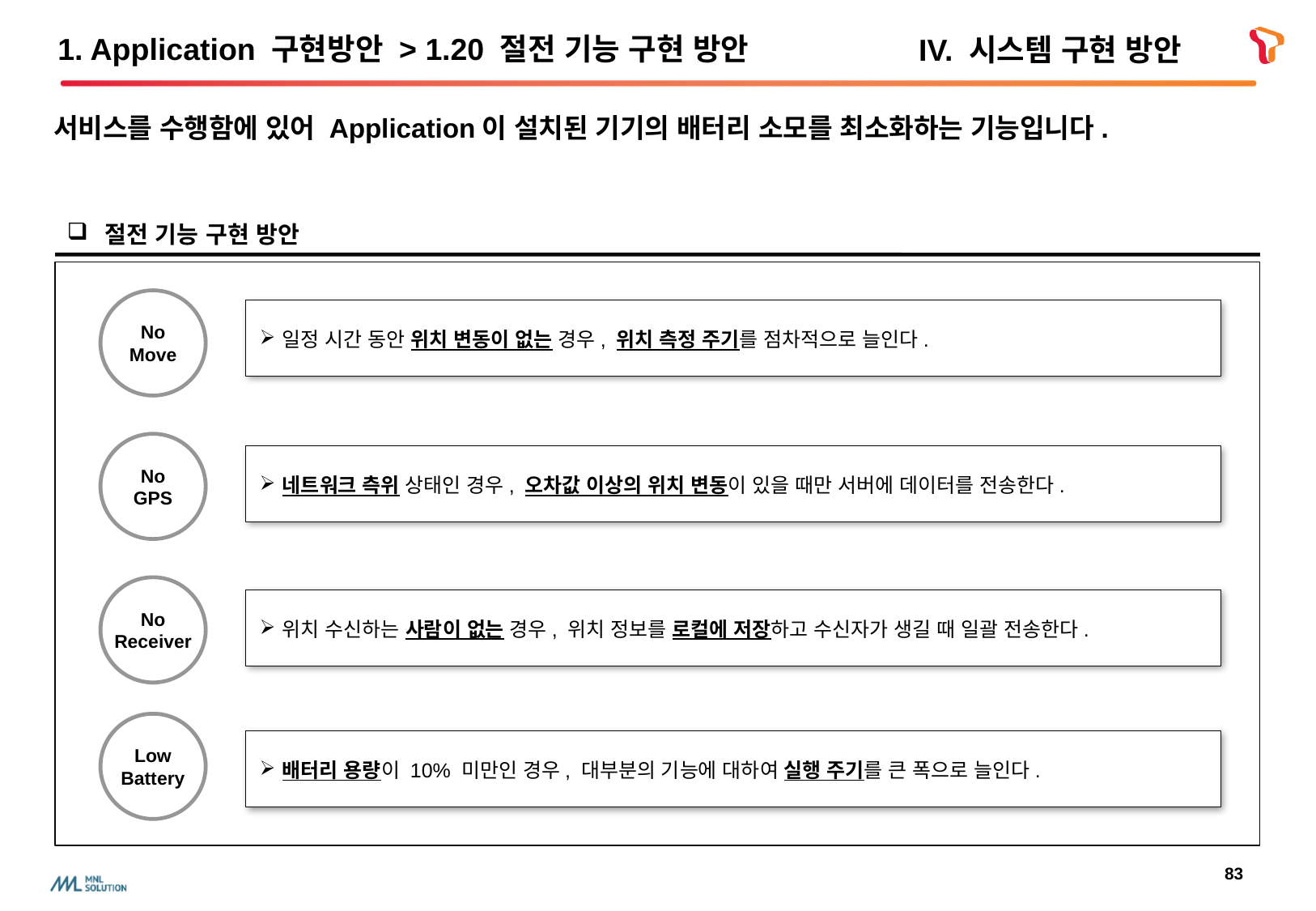

1. Application 구현방안 > 1.20 절전 기능 구현 방안
IV. 시스템 구현 방안
서비스를 수행함에 있어 Application이 설치된 기기의 배터리 소모를 최소화하는 기능입니다.
절전 기능 구현 방안

No
Move
일정 시간 동안 위치 변동이 없는 경우, 위치 측정 주기를 점차적으로 늘인다.
No
GPS
네트워크 측위 상태인 경우, 오차값 이상의 위치 변동이 있을 때만 서버에 데이터를 전송한다.
No
Receiver
위치 수신하는 사람이 없는 경우, 위치 정보를 로컬에 저장하고 수신자가 생길 때 일괄 전송한다.
Low
Battery
배터리 용량이 10% 미만인 경우, 대부분의 기능에 대하여 실행 주기를 큰 폭으로 늘인다.